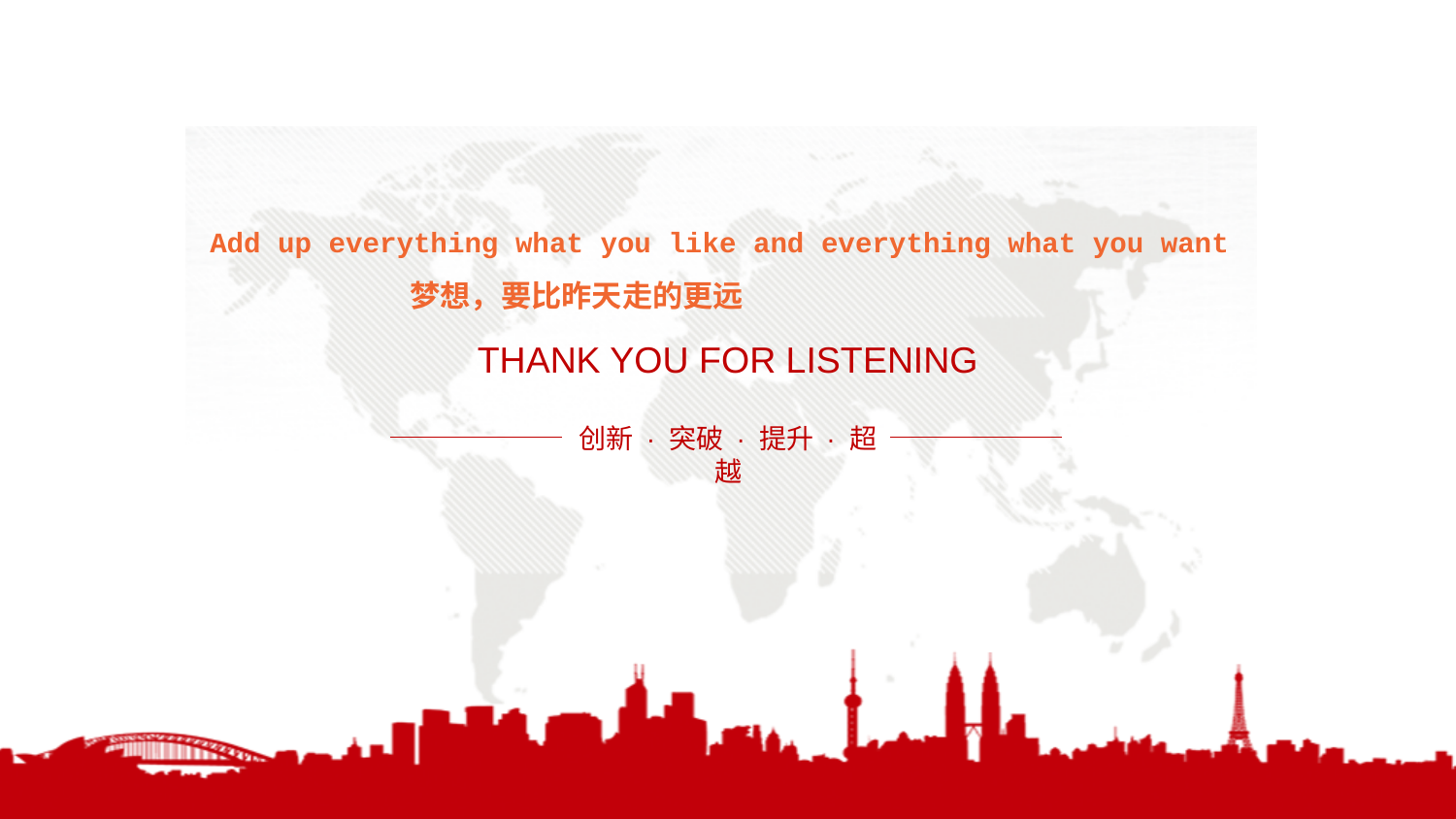

Add up everything what you like and everything what you want
                                            梦想，要比昨天走的更远
THANK YOU FOR LISTENING
创新 · 突破 · 提升 · 超越